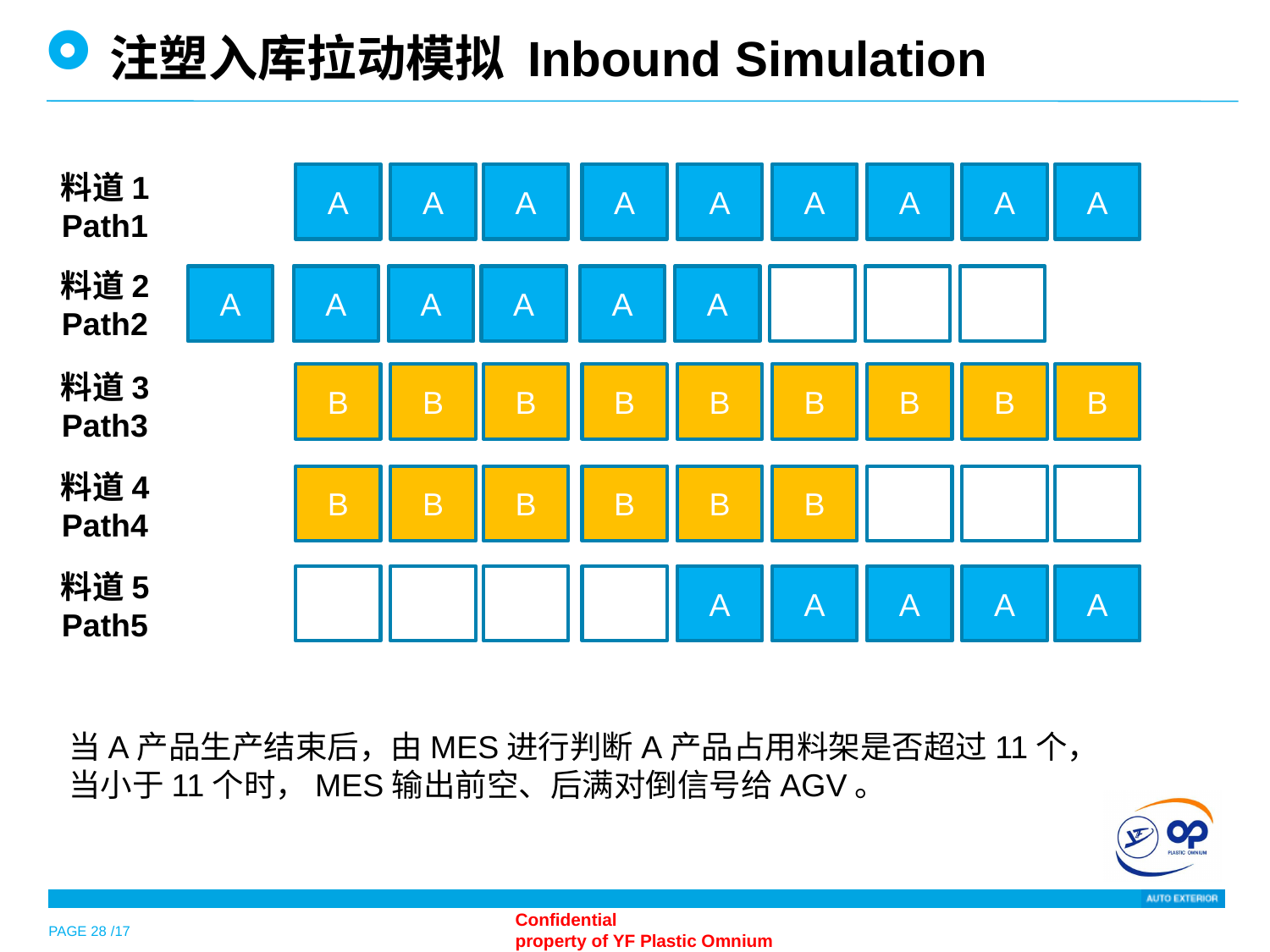

注塑入库拉动模拟 Inbound Simulation
料道1
Path1
A
A
A
A
A
A
A
A
A
料道2
Path2
A
A
A
A
A
A

料道3
Path3
B
B
B
B
B
B
B
B
B
料道4
Path4
B
B
B
B
B
B

料道5
Path5

A
A
A
A
A
当A产品生产结束后，由MES进行判断A产品占用料架是否超过11个，当小于11个时，MES输出前空、后满对倒信号给AGV。
PAGE 28 /17